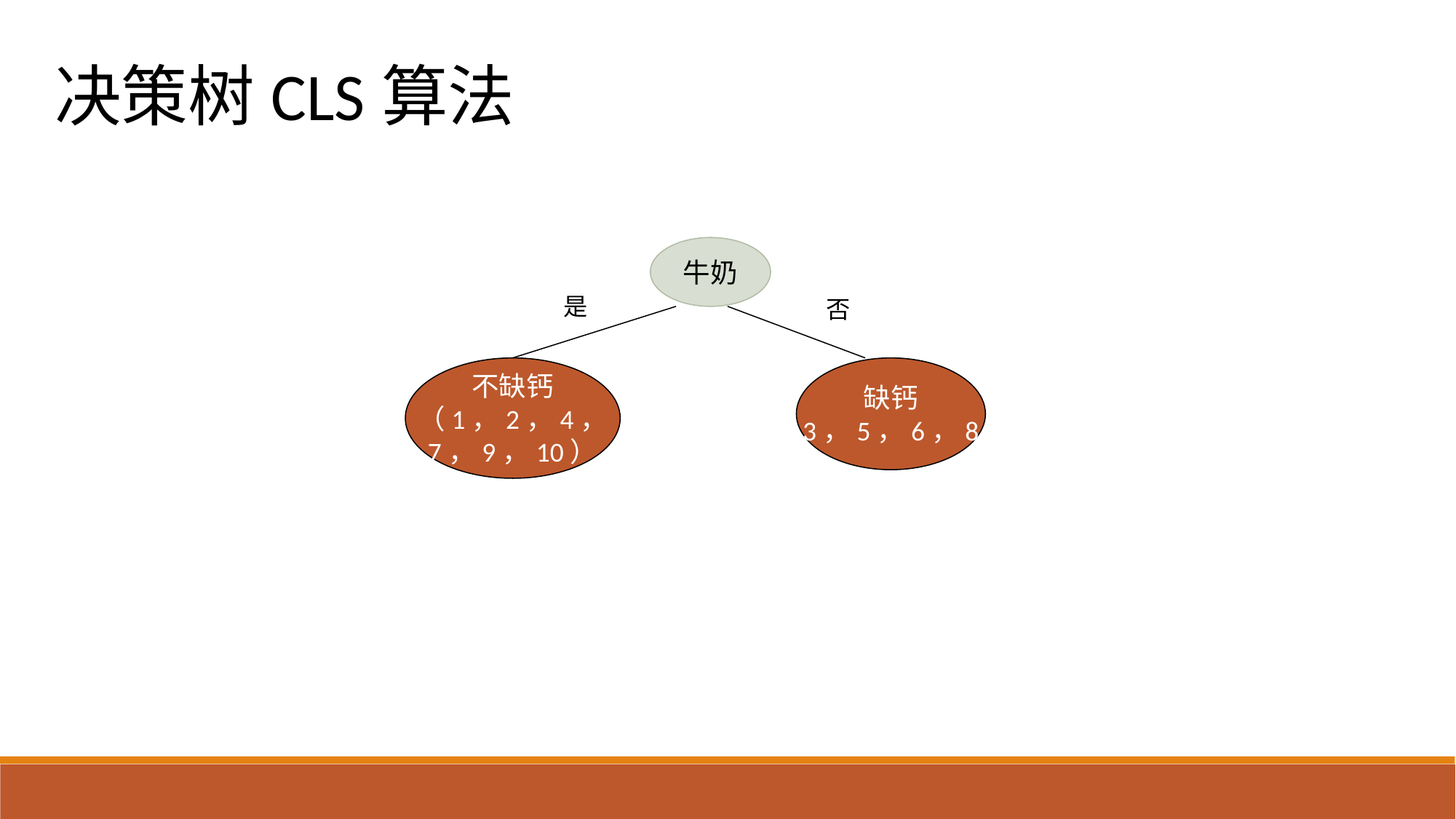

决策树CLS算法
牛奶
是
否

不缺钙
（1，2，4，
7，9，10）
缺钙
（3，5，6，8）